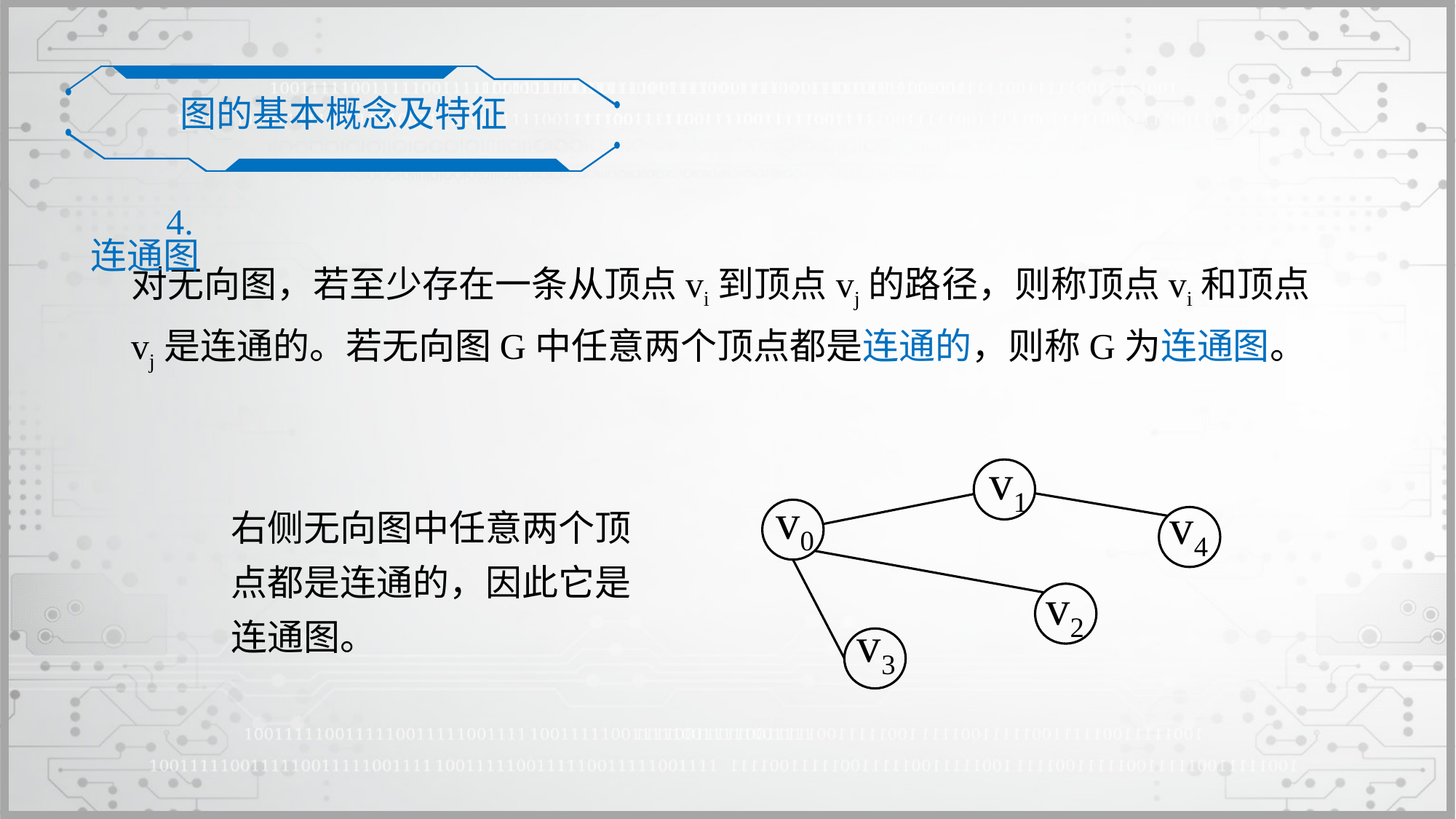

图的基本概念及特征
4.连通图
对无向图，若至少存在一条从顶点vi到顶点vj的路径，则称顶点vi和顶点vj是连通的。若无向图G中任意两个顶点都是连通的，则称G为连通图。
v1

v0
v4

v2

v3

右侧无向图中任意两个顶点都是连通的，因此它是连通图。